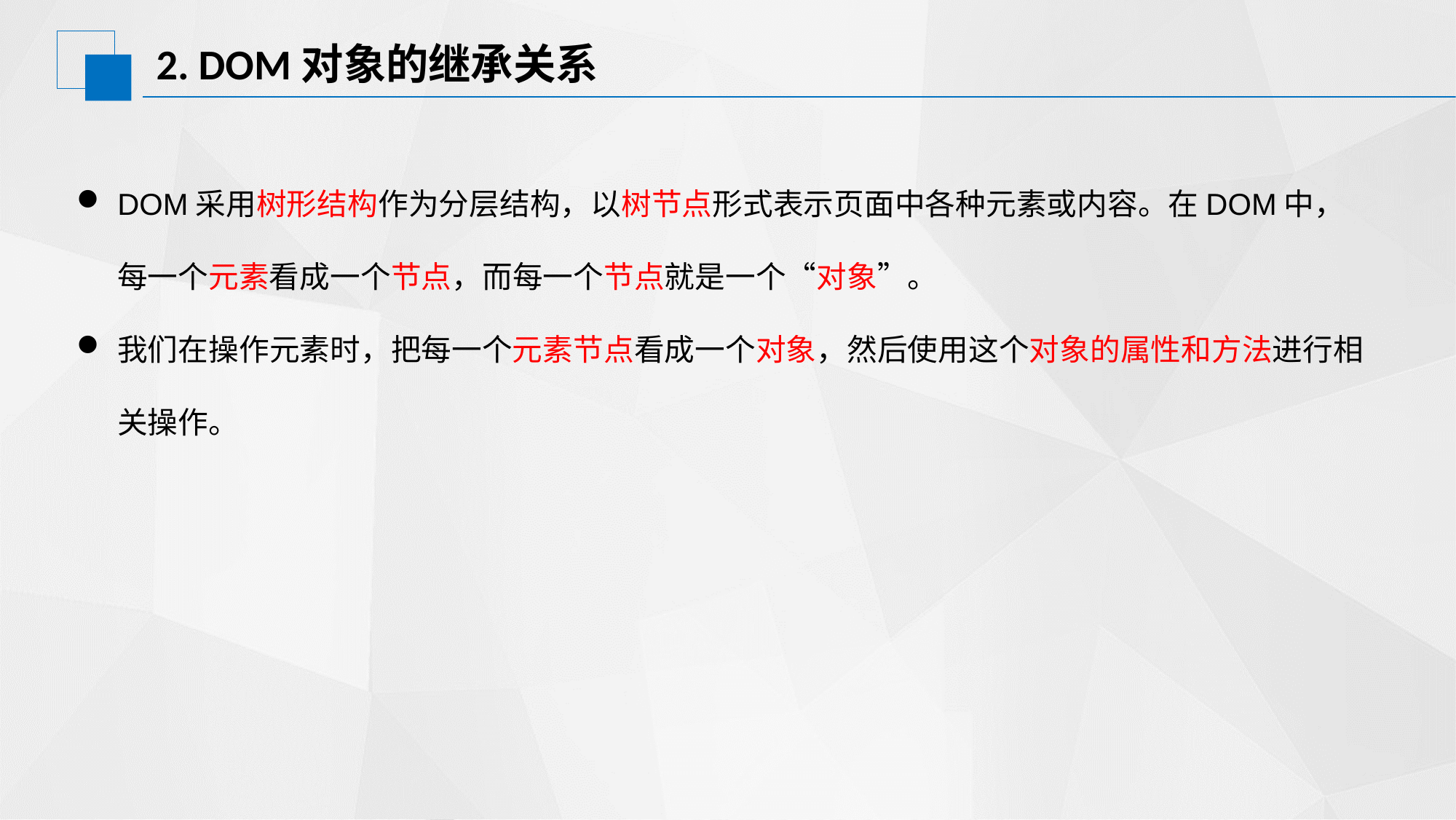

# 2. DOM对象的继承关系
DOM采用树形结构作为分层结构，以树节点形式表示页面中各种元素或内容。在DOM中，每一个元素看成一个节点，而每一个节点就是一个“对象”。
我们在操作元素时，把每一个元素节点看成一个对象，然后使用这个对象的属性和方法进行相关操作。